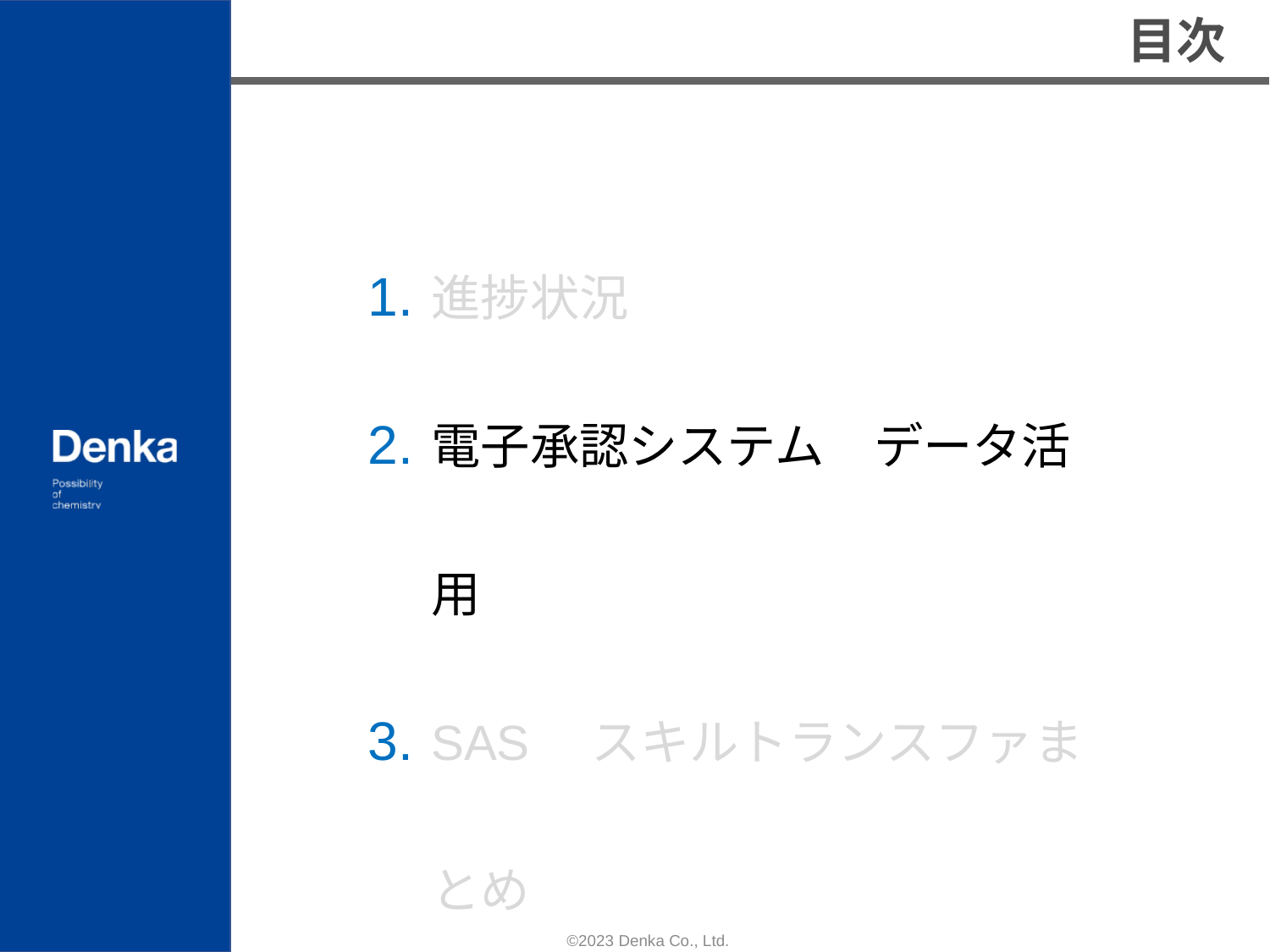

進捗状況
電子承認システム　データ活用
SAS　スキルトランスファまとめ
今後の予定